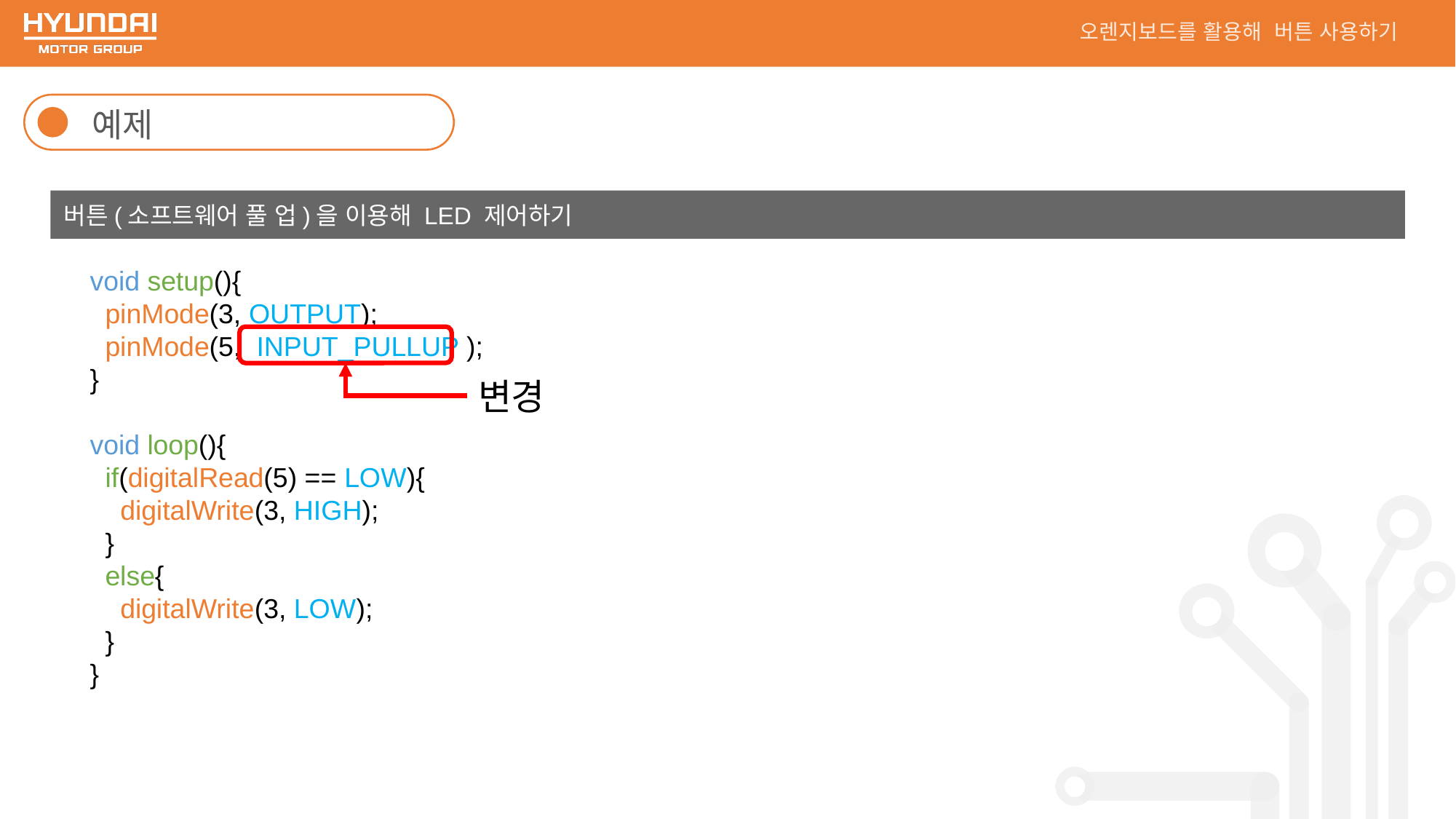

오렌지보드를 활용해  버튼 사용하기
예제

버튼(소프트웨어 풀 업)을 이용해 LED 제어하기
void setup(){
  pinMode(3, OUTPUT);
  pinMode(5,  INPUT_PULLUP );
}

void loop(){
  if(digitalRead(5) == LOW){
    digitalWrite(3, HIGH);
  }
  else{
    digitalWrite(3, LOW);
  }
}

변경